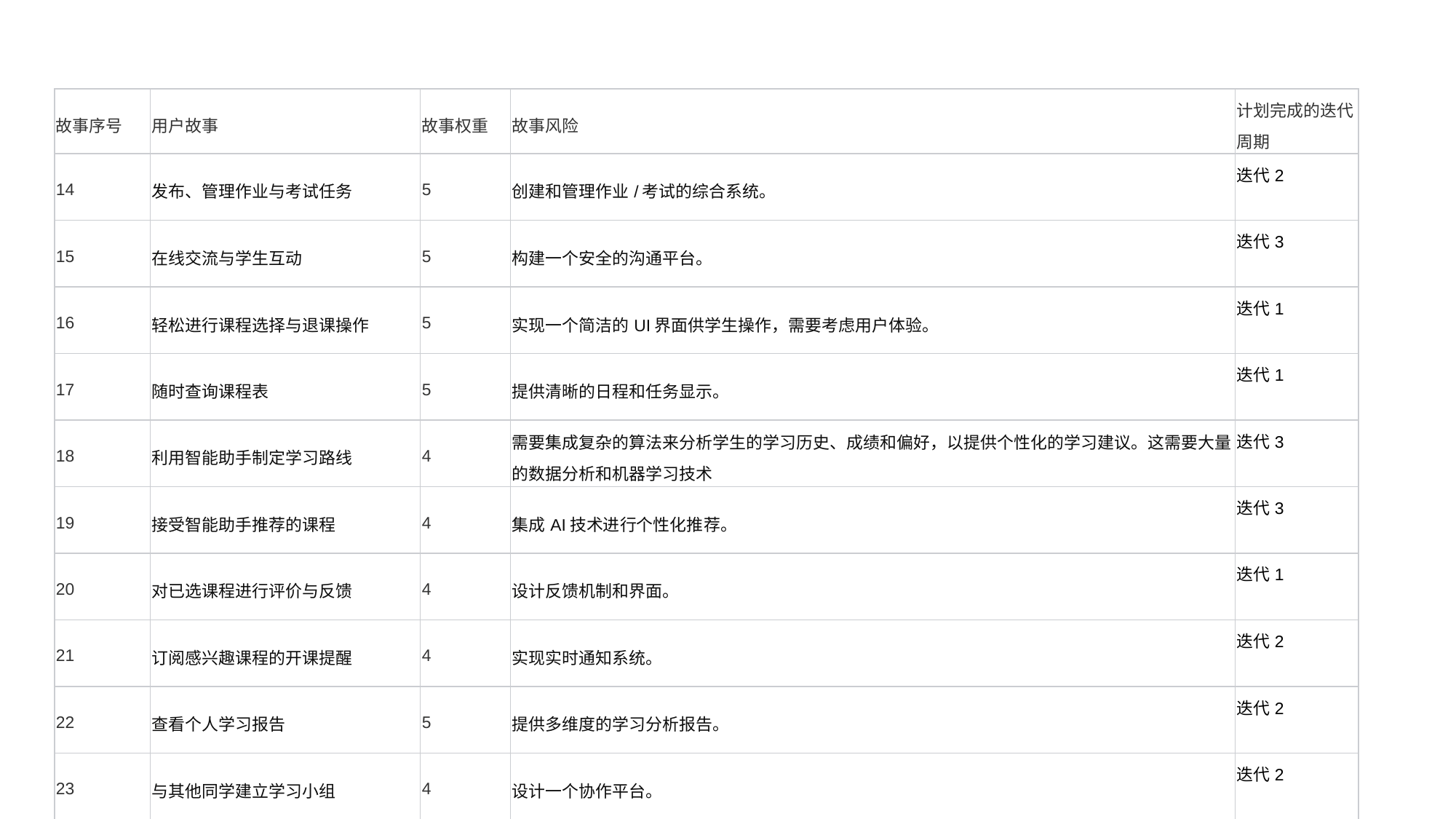

| 故事序号 | 用户故事 | 故事权重 | 故事风险 | 计划完成的迭代周期 |
| --- | --- | --- | --- | --- |
| 14 | 发布、管理作业与考试任务 | 5 | 创建和管理作业/考试的综合系统。 | 迭代2 |
| 15 | 在线交流与学生互动 | 5 | 构建一个安全的沟通平台。 | 迭代3 |
| 16 | 轻松进行课程选择与退课操作 | 5 | 实现一个简洁的UI界面供学生操作，需要考虑用户体验。 | 迭代1 |
| 17 | 随时查询课程表 | 5 | 提供清晰的日程和任务显示。 | 迭代1 |
| 18 | 利用智能助手制定学习路线 | 4 | 需要集成复杂的算法来分析学生的学习历史、成绩和偏好，以提供个性化的学习建议。这需要大量的数据分析和机器学习技术 | 迭代3 |
| 19 | 接受智能助手推荐的课程 | 4 | 集成AI技术进行个性化推荐。 | 迭代3 |
| 20 | 对已选课程进行评价与反馈 | 4 | 设计反馈机制和界面。 | 迭代1 |
| 21 | 订阅感兴趣课程的开课提醒 | 4 | 实现实时通知系统。 | 迭代2 |
| 22 | 查看个人学习报告 | 5 | 提供多维度的学习分析报告。 | 迭代2 |
| 23 | 与其他同学建立学习小组 | 4 | 设计一个协作平台。 | 迭代2 |